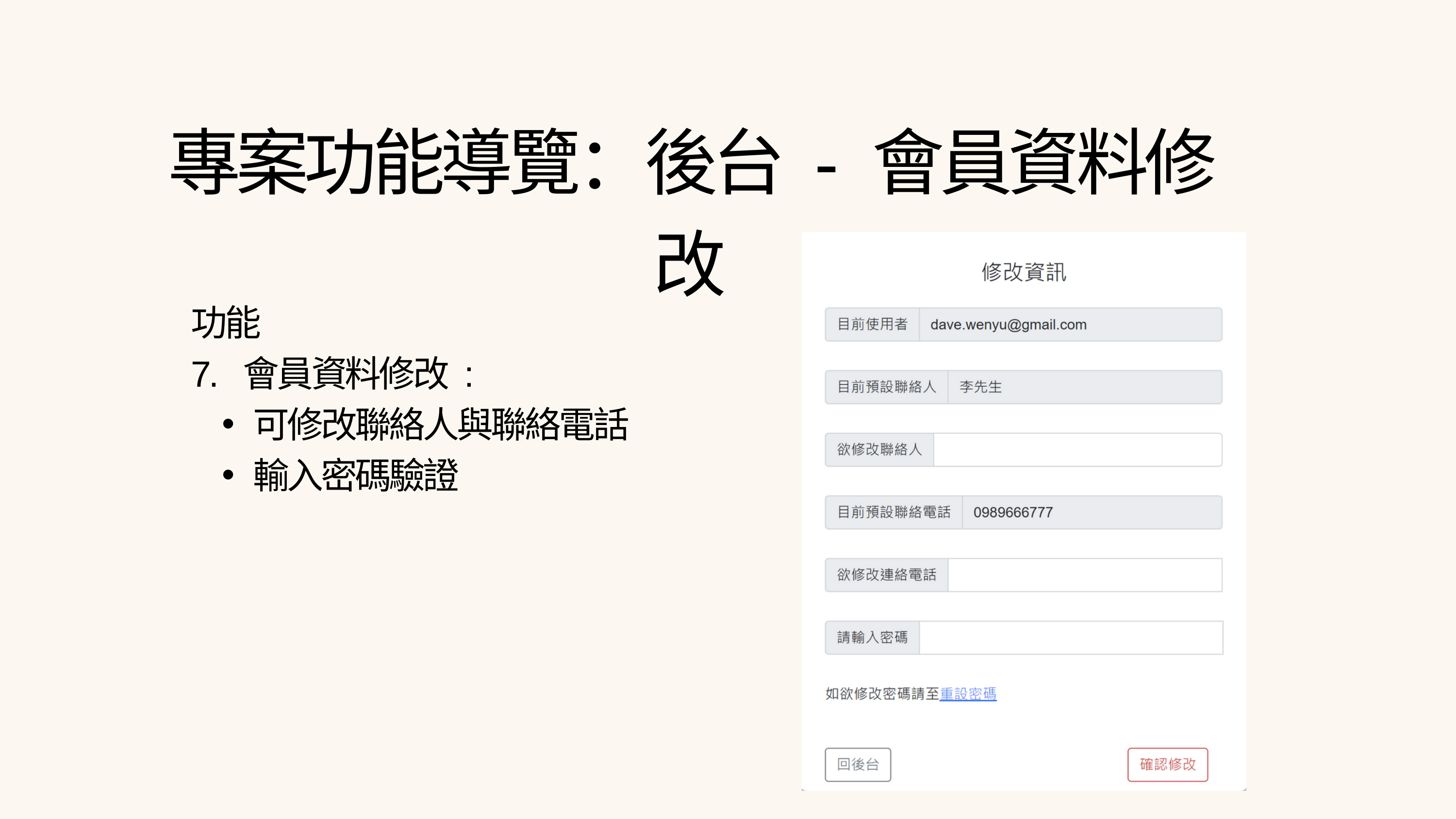

專案功能導覽：後台 - 會員資料修改

功能
7.  會員資料修改 :
可修改聯絡人與聯絡電話
輸入密碼驗證